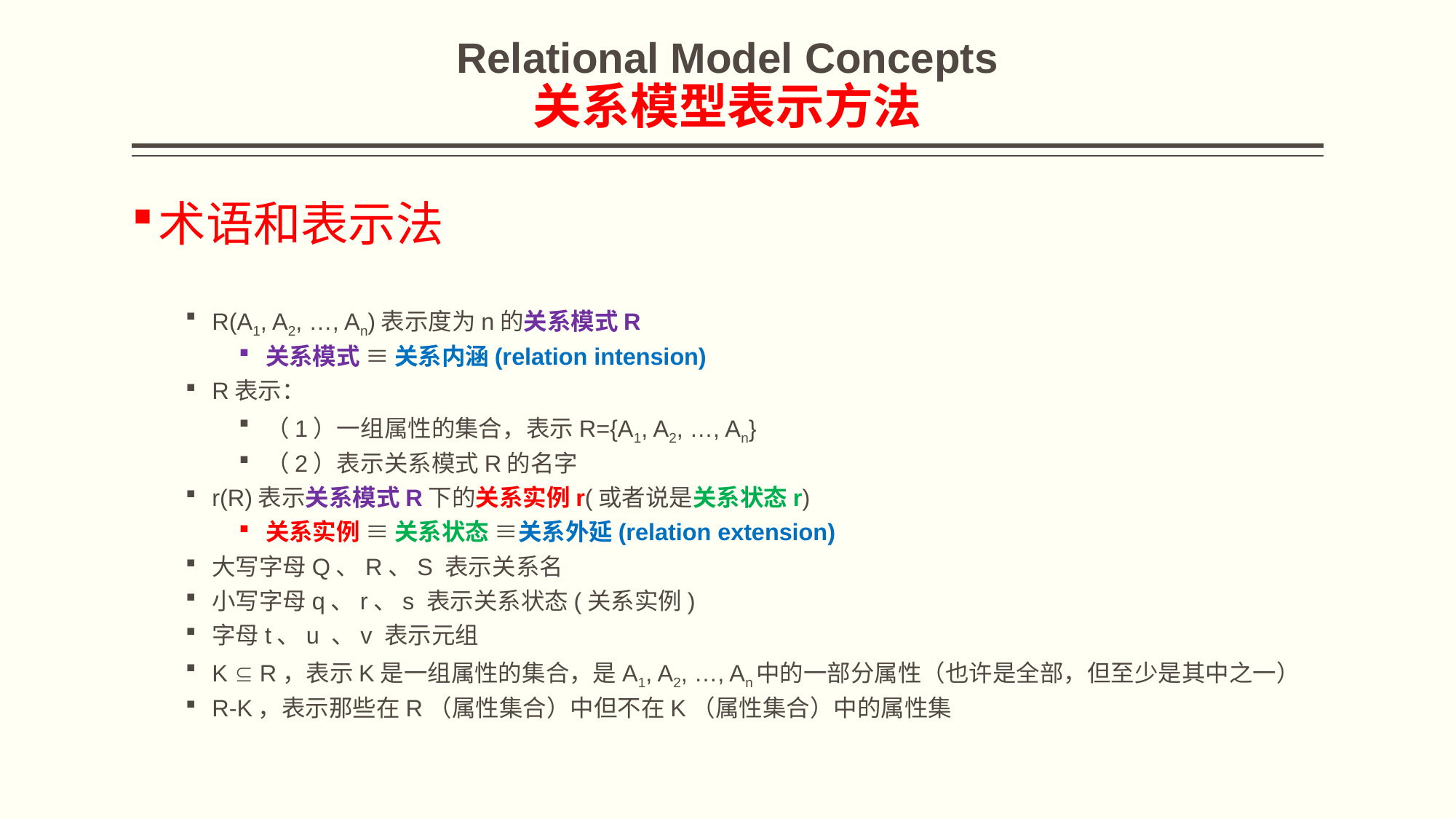

# Relational Model Concepts 关系模型表示方法
术语和表示法

R(A1, A2, …, An)表示度为n的关系模式R
关系模式 ≡ 关系内涵(relation intension)
R表示：
（1）一组属性的集合，表示R={A1, A2, …, An}
（2）表示关系模式R的名字
r(R)表示关系模式R下的关系实例r(或者说是关系状态r)
关系实例 ≡ 关系状态 ≡关系外延(relation extension)
大写字母Q、R、S 表示关系名
小写字母q、r、s 表示关系状态(关系实例)
字母t、u 、v 表示元组
K ⊆ R，表示K是一组属性的集合，是A1, A2, …, An中的一部分属性（也许是全部，但至少是其中之一）
R-K，表示那些在R（属性集合）中但不在K（属性集合）中的属性集